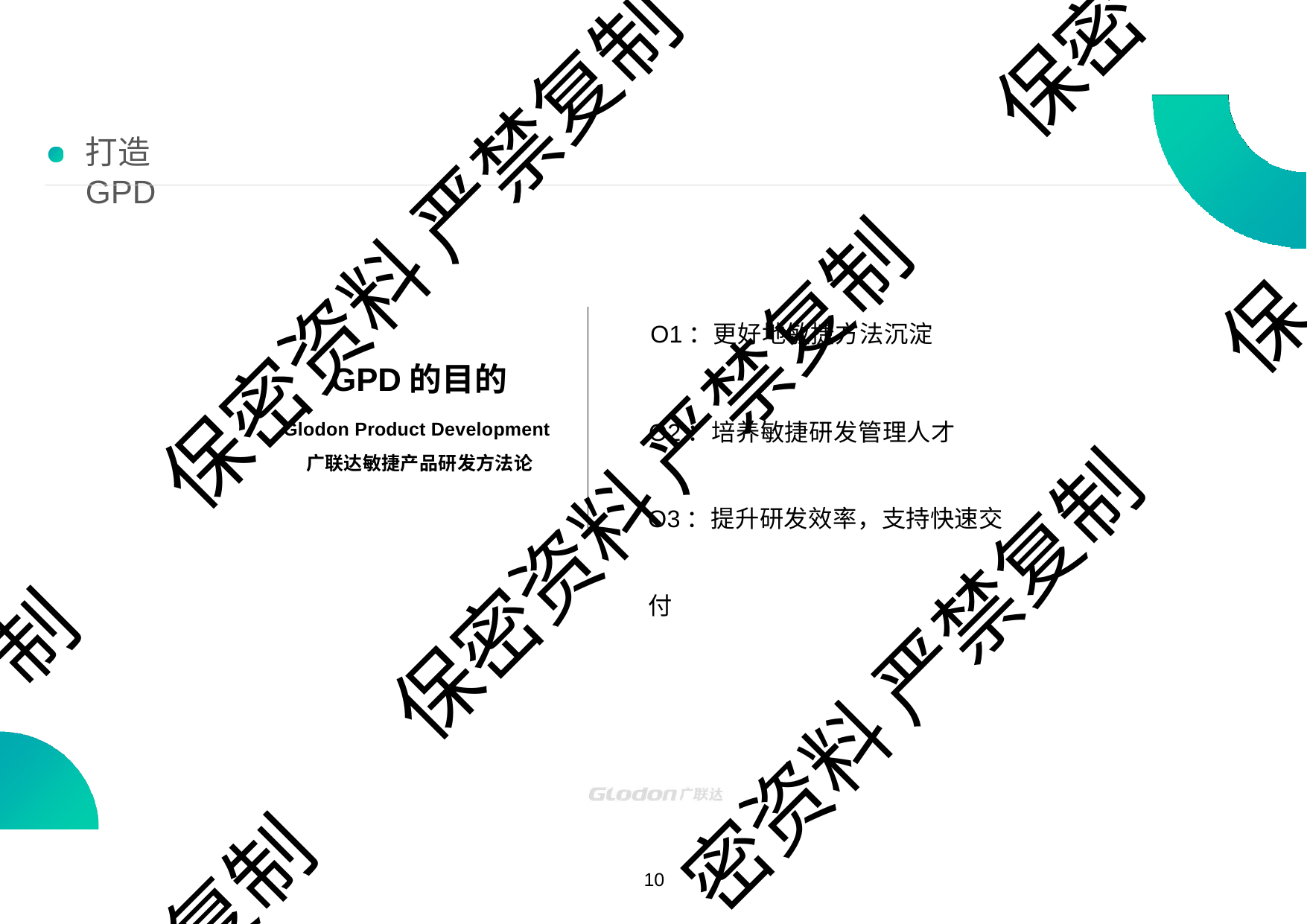

保密

# 打造GPD

保密资料 严禁复制
保

O1：更好地敏捷方法沉淀
O2：培养敏捷研发管理人才 O3：提升研发效率，支持快速交付
GPD的目的
Glodon Product Development  广联达敏捷产品研发方法论
保密资料 严禁复制
制
密资料 严禁复制

复制
10